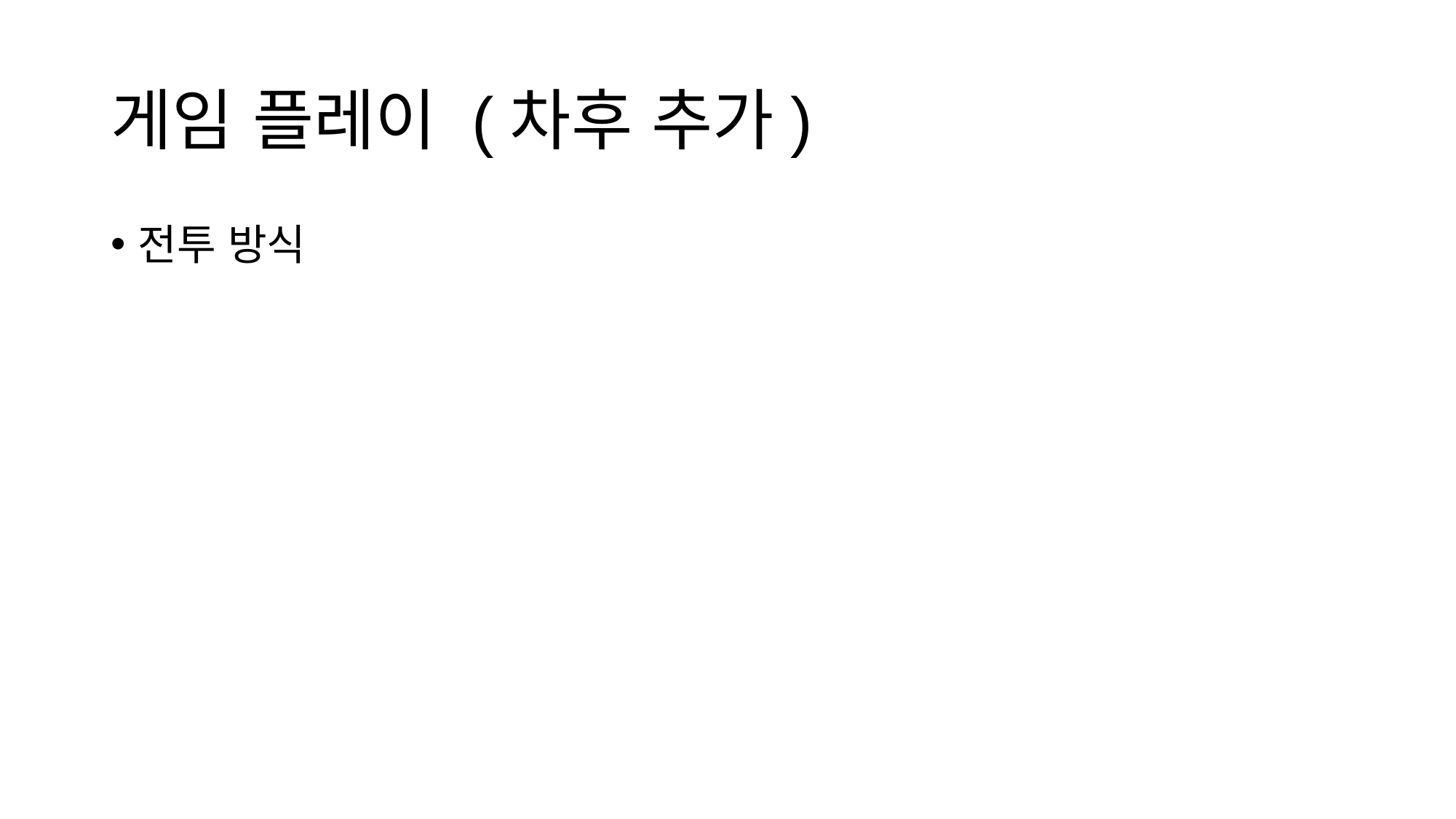

# 게임 플레이 (차후 추가)
전투 방식